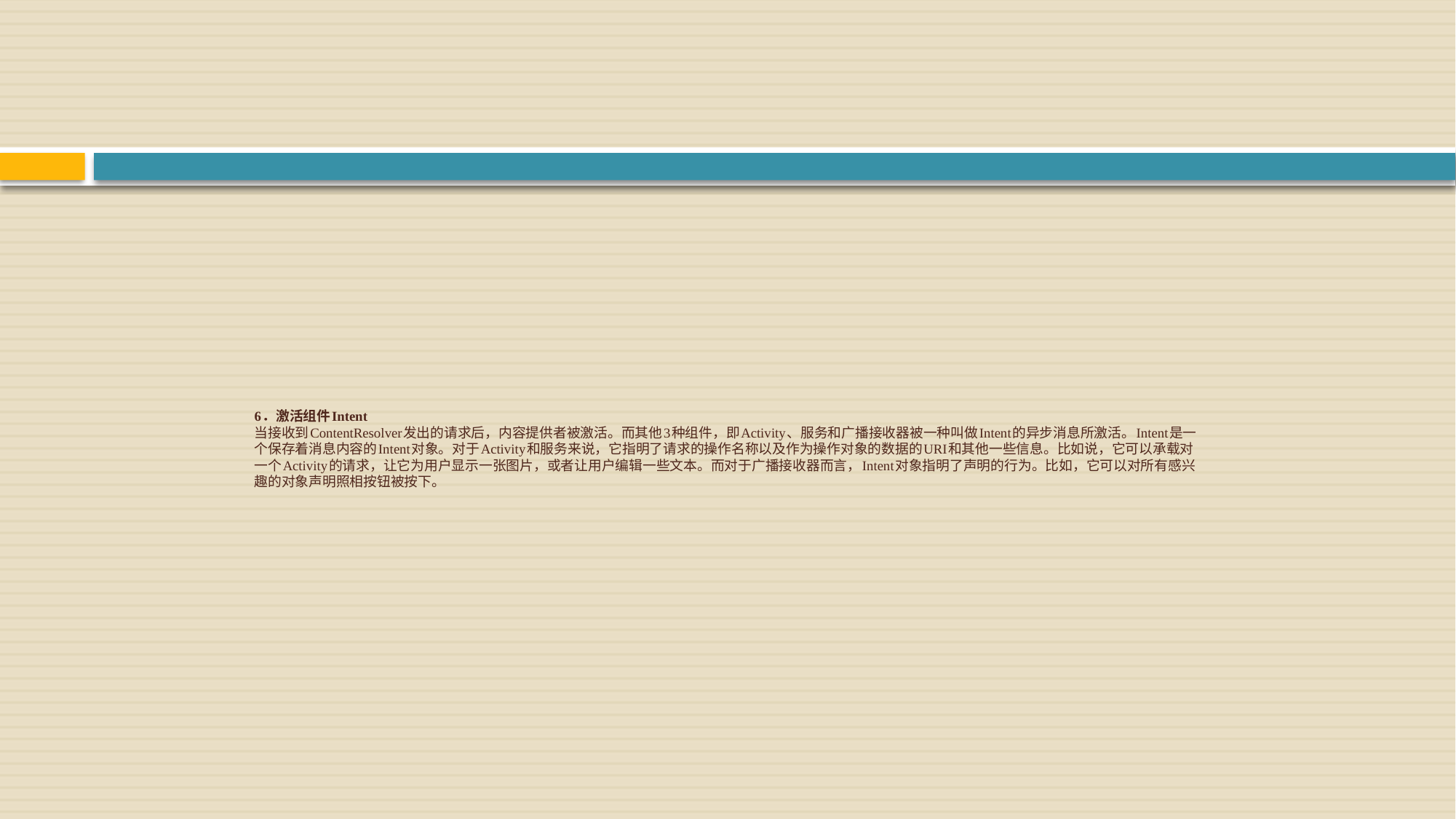

# 6．激活组件Intent
当接收到ContentResolver发出的请求后，内容提供者被激活。而其他3种组件，即Activity、服务和广播接收器被一种叫做Intent的异步消息所激活。Intent是一个保存着消息内容的Intent对象。对于Activity和服务来说，它指明了请求的操作名称以及作为操作对象的数据的URI和其他一些信息。比如说，它可以承载对一个Activity的请求，让它为用户显示一张图片，或者让用户编辑一些文本。而对于广播接收器而言，Intent对象指明了声明的行为。比如，它可以对所有感兴趣的对象声明照相按钮被按下。